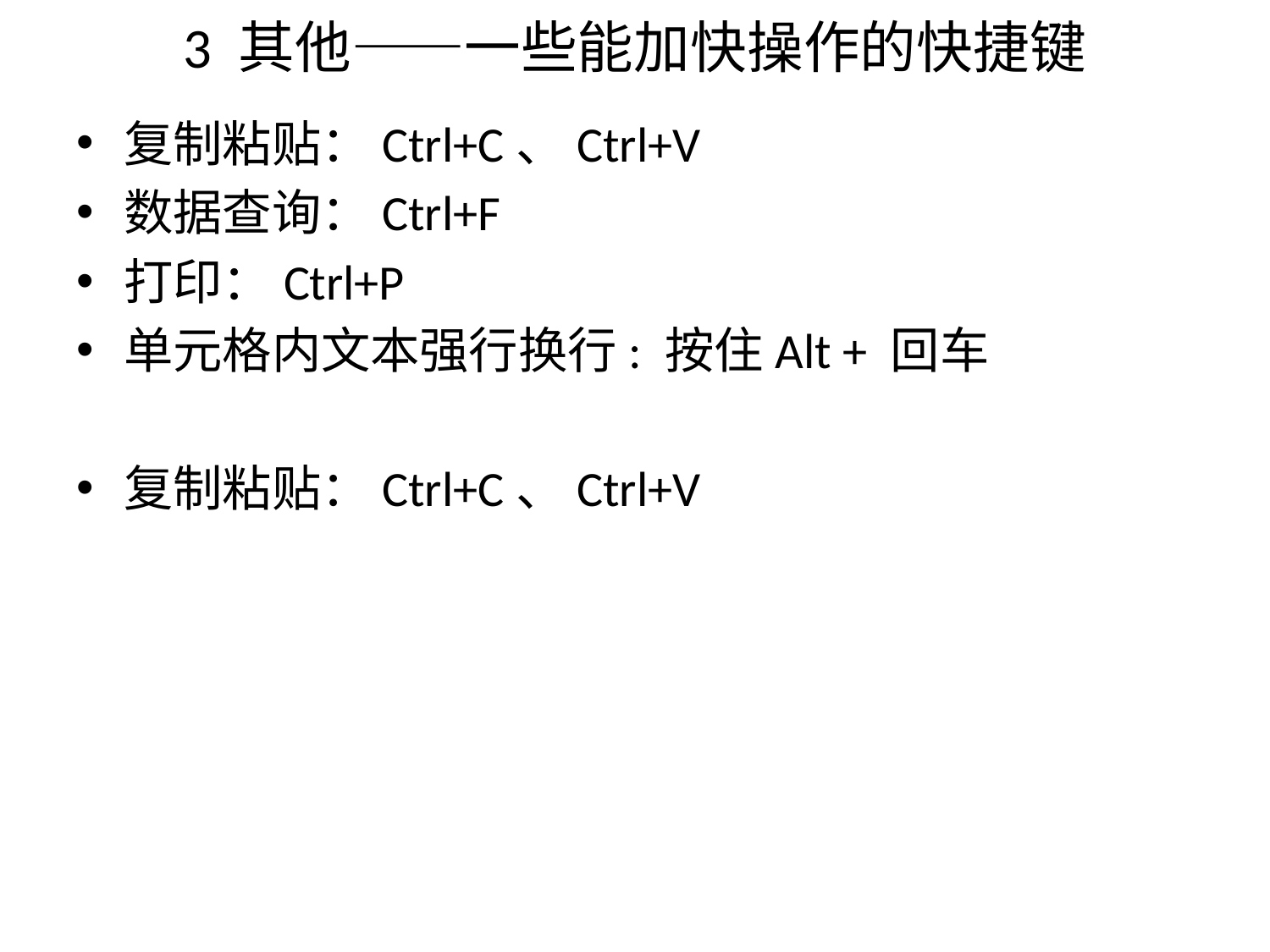

# 3 其他——一些能加快操作的快捷键
复制粘贴：Ctrl+C、Ctrl+V
数据查询：Ctrl+F
打印：Ctrl+P
单元格内文本强行换行: 按住Alt + 回车

复制粘贴：Ctrl+C、Ctrl+V